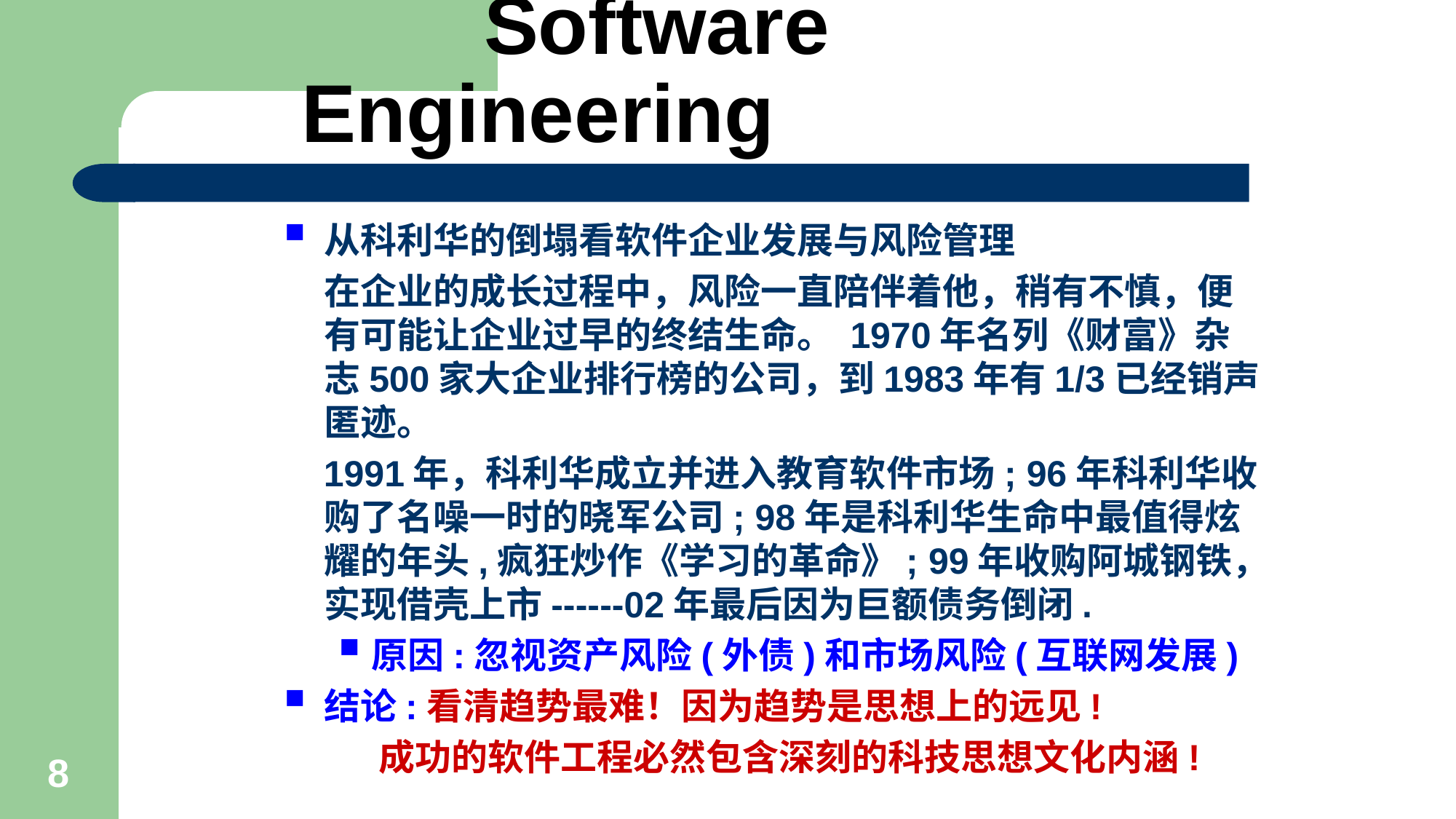

# Software   Engineering
从科利华的倒塌看软件企业发展与风险管理
    在企业的成长过程中，风险一直陪伴着他，稍有不慎，便有可能让企业过早的终结生命。 1970年名列《财富》杂志500家大企业排行榜的公司，到1983年有1/3已经销声匿迹。
    1991年，科利华成立并进入教育软件市场; 96年科利华收购了名噪一时的晓军公司; 98年是科利华生命中最值得炫耀的年头,疯狂炒作《学习的革命》; 99年收购阿城钢铁，实现借壳上市------02年最后因为巨额债务倒闭.
原因:忽视资产风险(外债)和市场风险(互联网发展)
结论:看清趋势最难！因为趋势是思想上的远见!
    成功的软件工程必然包含深刻的科技思想文化内涵!
8